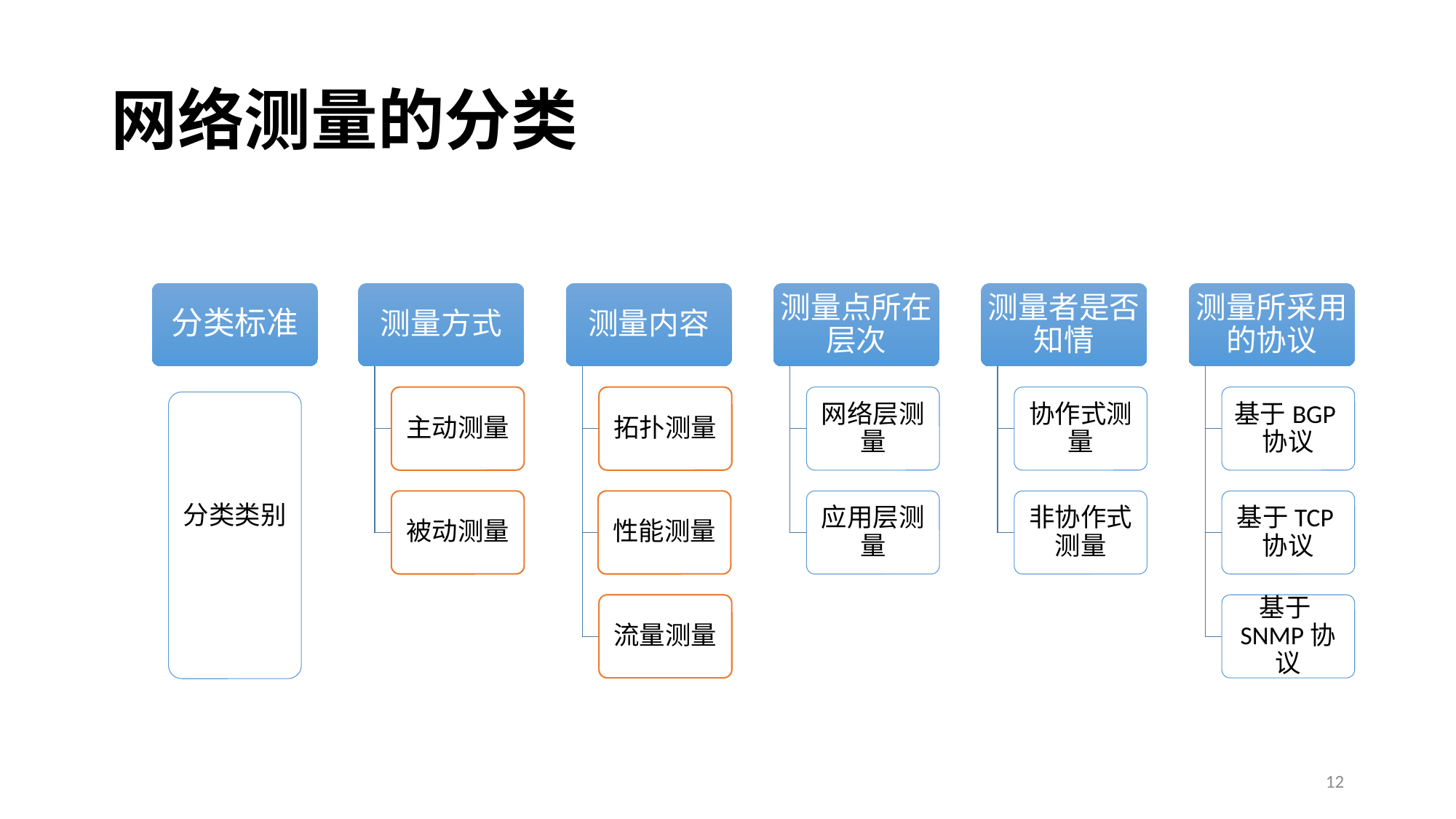

# 网络测量的分类
测量方式
主动测量
被动测量
测量内容
拓扑测量
性能测量
流量测量
测量点所在层次
网络层测量
应用层测量
测量者是否知情
协作式测量
非协作式测量
测量所采用的协议
基于BGP协议
基于TCP协议
基于SNMP协议

分类标准

分类类别
12